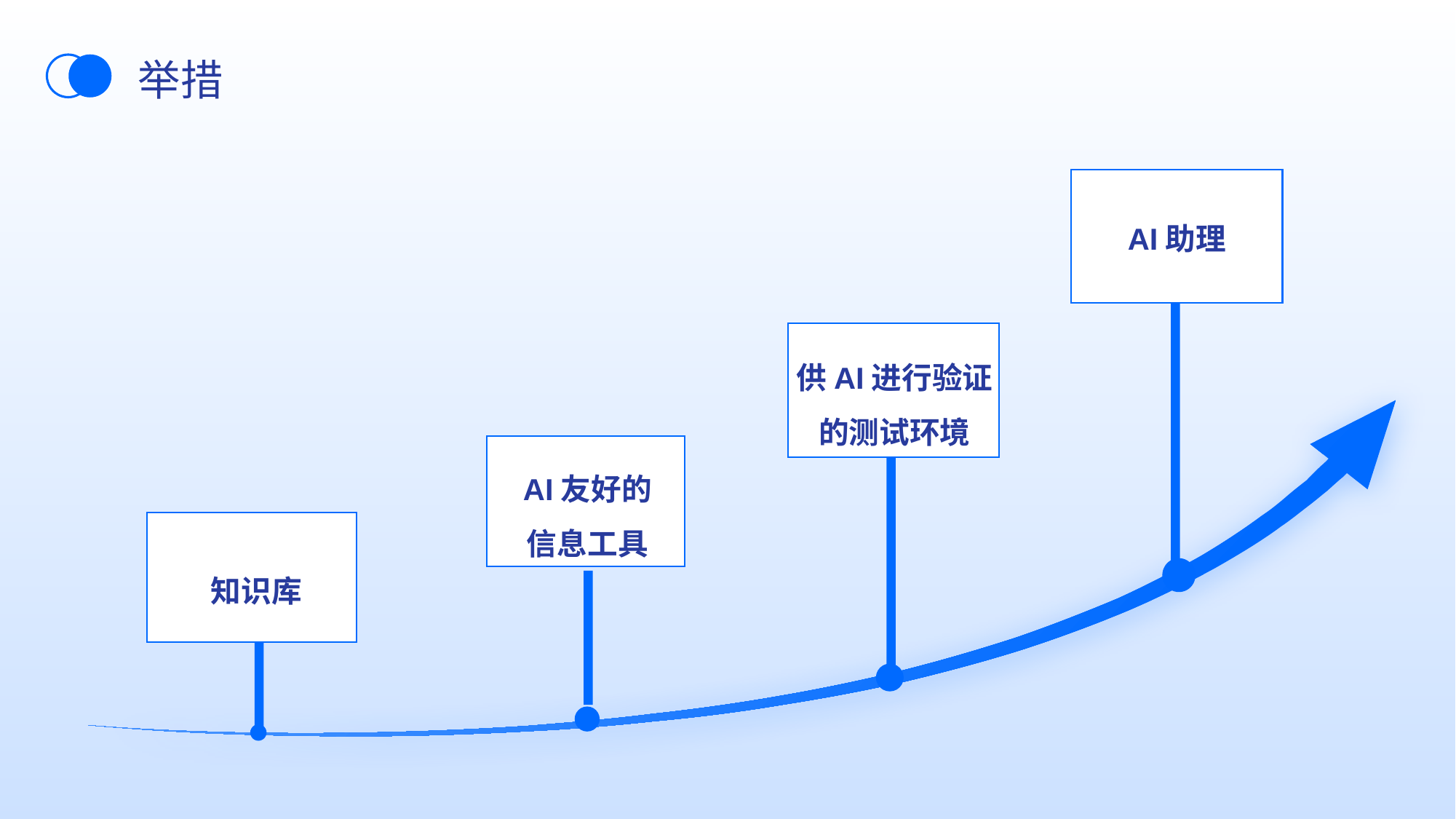

举措

AI助理

供AI进行验证
的测试环境

AI友好的
信息工具

知识库